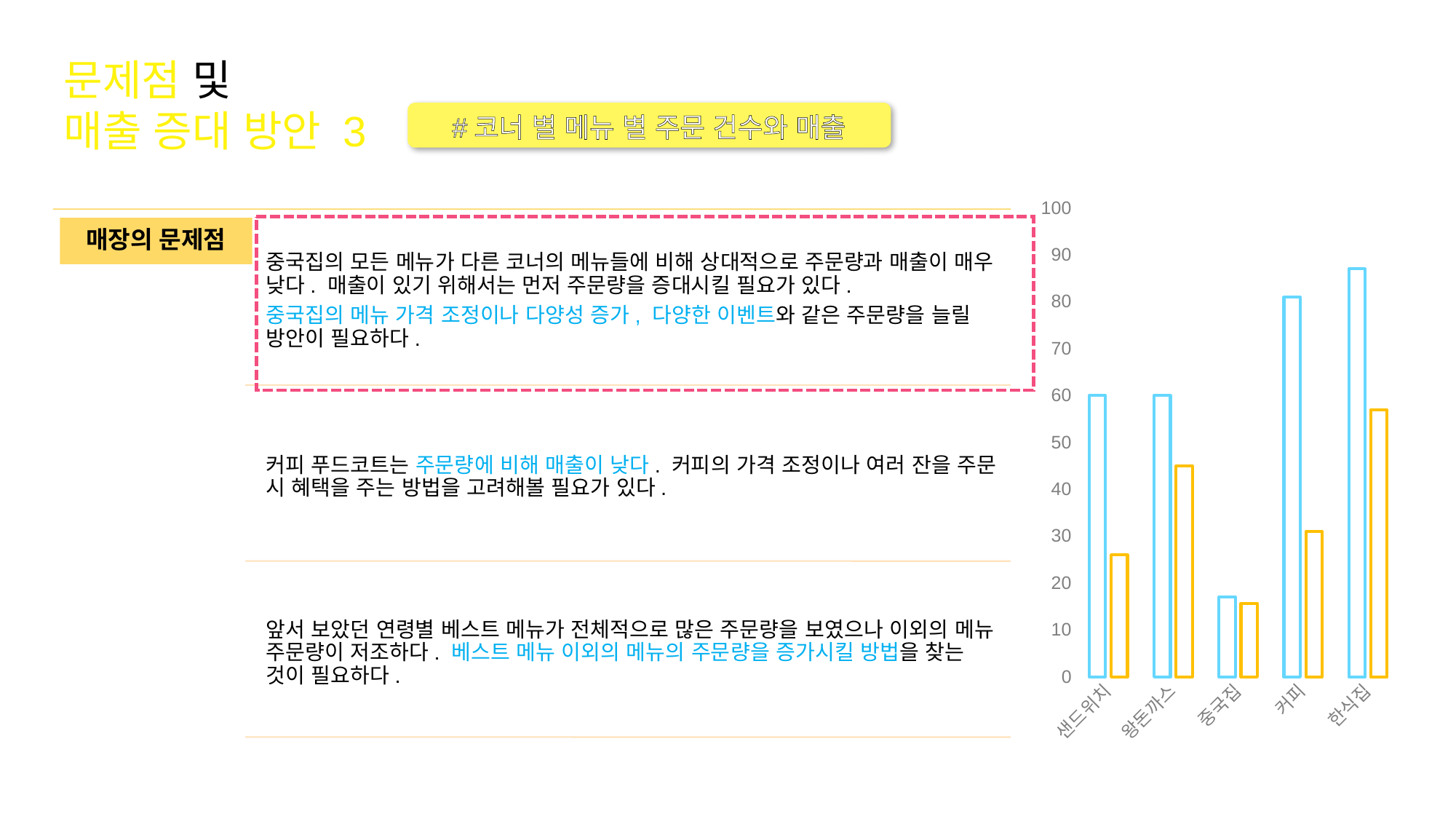

문제점 및
매출 증대 방안 3

#코너 별 메뉴 별 주문 건수와 매출

### Chart

| Category | 총주문량 | 총가격(만 단위) |
|---|---|---|
| 샌드위치 | 60.0 | 26.0 |
| 왕돈까스 | 60.0 | 44.95 |
| 중국집 | 17.0 | 15.7 |
| 커피 | 81.0 | 31.0 |
| 한식집 | 87.0 | 57.0 |
매장의 문제점
중국집의 모든 메뉴가 다른 코너의 메뉴들에 비해 상대적으로 주문량과 매출이 매우 낮다. 매출이 있기 위해서는 먼저 주문량을 증대시킬 필요가 있다.
중국집의 메뉴 가격 조정이나 다양성 증가, 다양한 이벤트와 같은 주문량을 늘릴 방안이 필요하다.
커피 푸드코트는 주문량에 비해 매출이 낮다. 커피의 가격 조정이나 여러 잔을 주문 시 혜택을 주는 방법을 고려해볼 필요가 있다.
앞서 보았던 연령별 베스트 메뉴가 전체적으로 많은 주문량을 보였으나 이외의 메뉴 주문량이 저조하다. 베스트 메뉴 이외의 메뉴의 주문량을 증가시킬 방법을 찾는 것이 필요하다.